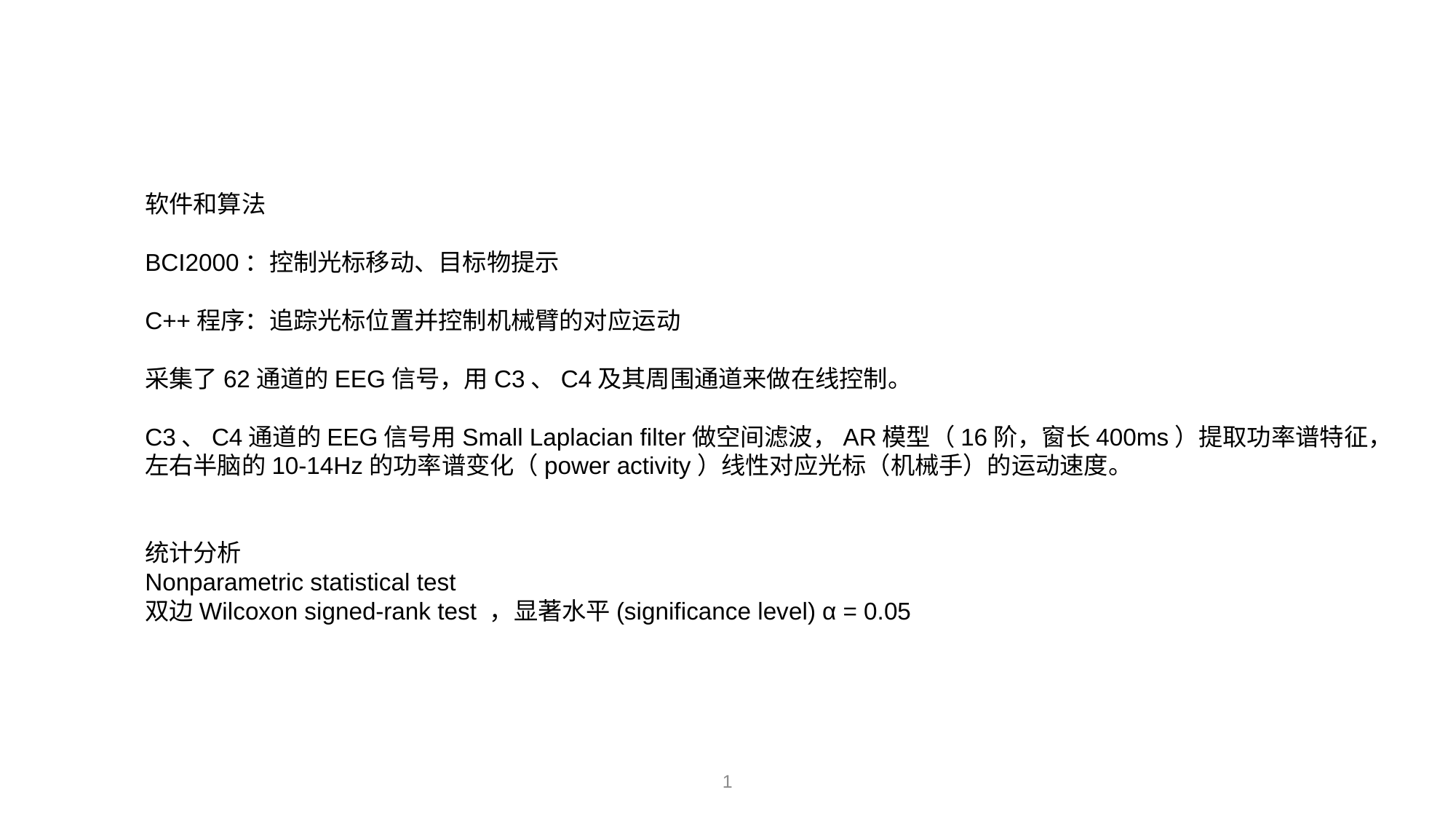

软件和算法

BCI2000：控制光标移动、目标物提示

C++程序：追踪光标位置并控制机械臂的对应运动

采集了62通道的EEG信号，用C3、C4及其周围通道来做在线控制。

C3、C4通道的EEG信号用Small Laplacian filter做空间滤波，AR模型（16阶，窗长400ms）提取功率谱特征，
左右半脑的10-14Hz的功率谱变化（power activity）线性对应光标（机械手）的运动速度。

统计分析
Nonparametric statistical test
双边Wilcoxon signed-rank test ，显著水平(significance level) α = 0.05
1